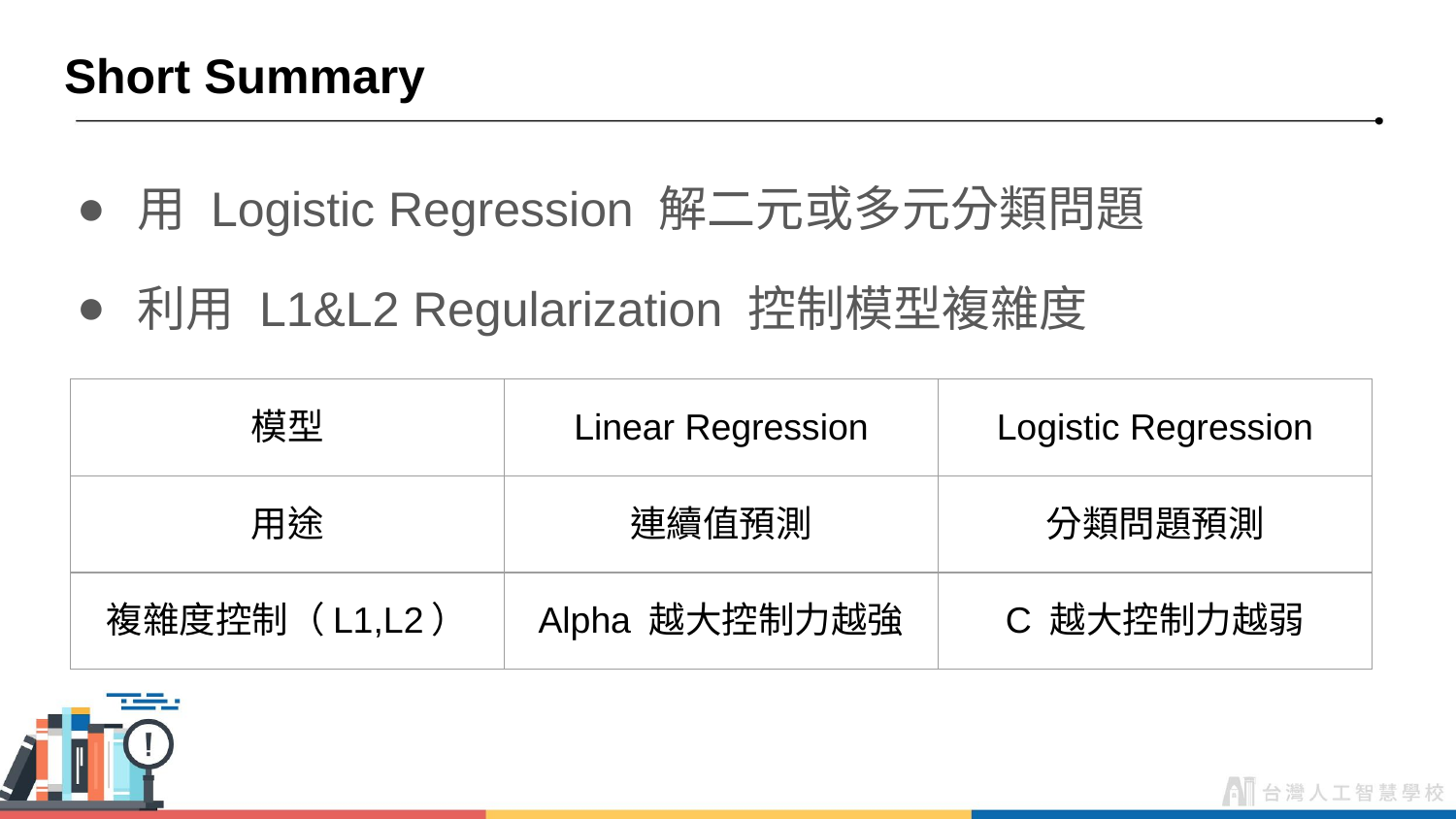

# Short Summary
用 Logistic Regression 解二元或多元分類問題
利用 L1&L2 Regularization 控制模型複雜度
| 模型 | Linear Regression | Logistic Regression |
| --- | --- | --- |
| 用途 | 連續值預測 | 分類問題預測 |
| 複雜度控制（L1,L2） | Alpha 越大控制力越強 | C 越大控制力越弱 |